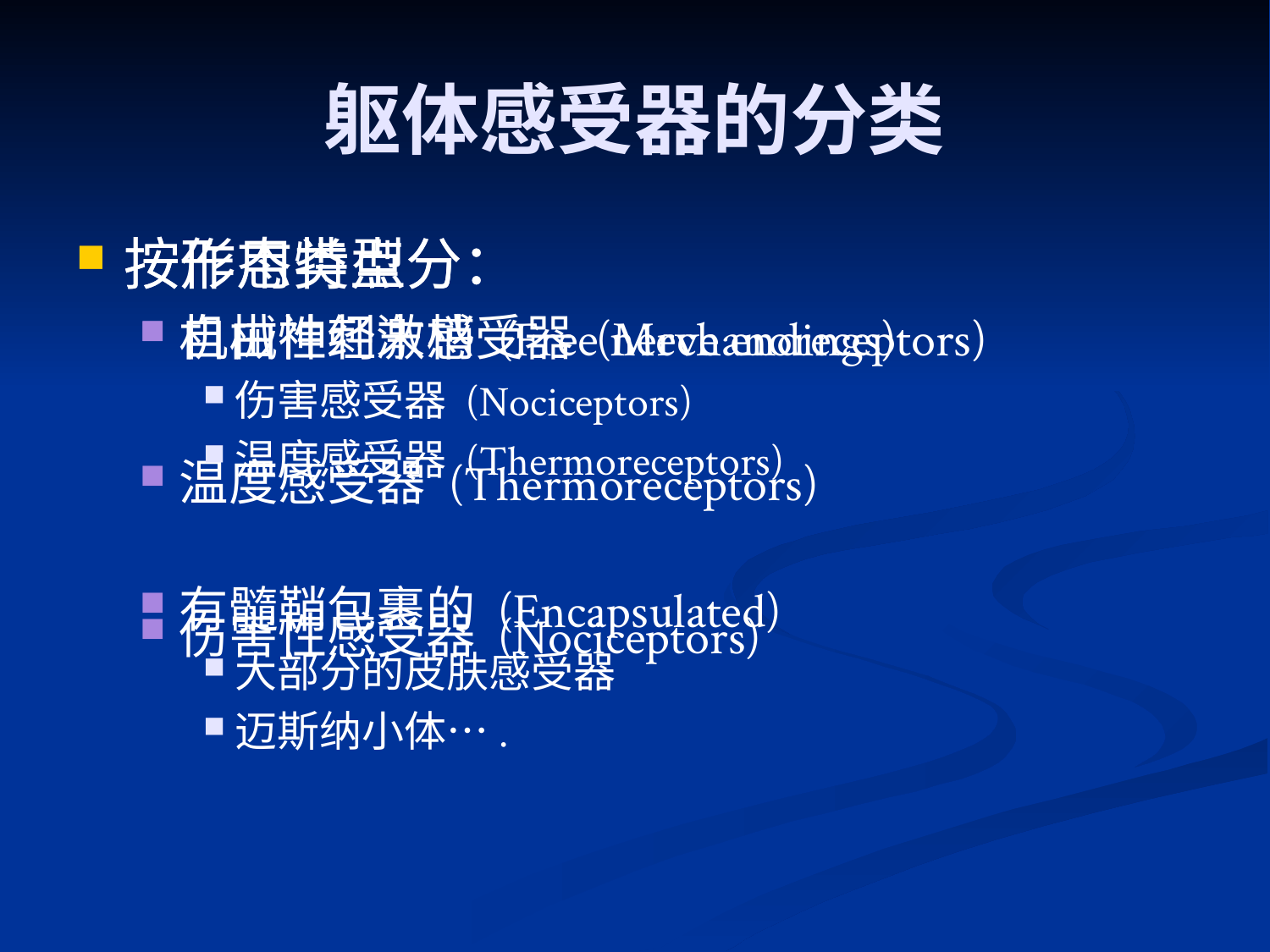

# 躯体感受器的分类
按作用类型分：
机械性刺激感受器 (Mechanoreceptors)

温度感受器 (Thermoreceptors)

伤害性感受器 (Nociceptors)

按形态特点分：
自由神经末梢 (Free nerve endings)
伤害感受器 (Nociceptors)
温度感受器 (Thermoreceptors)

有髓鞘包裹的 (Encapsulated)
大部分的皮肤感受器
迈斯纳小体….